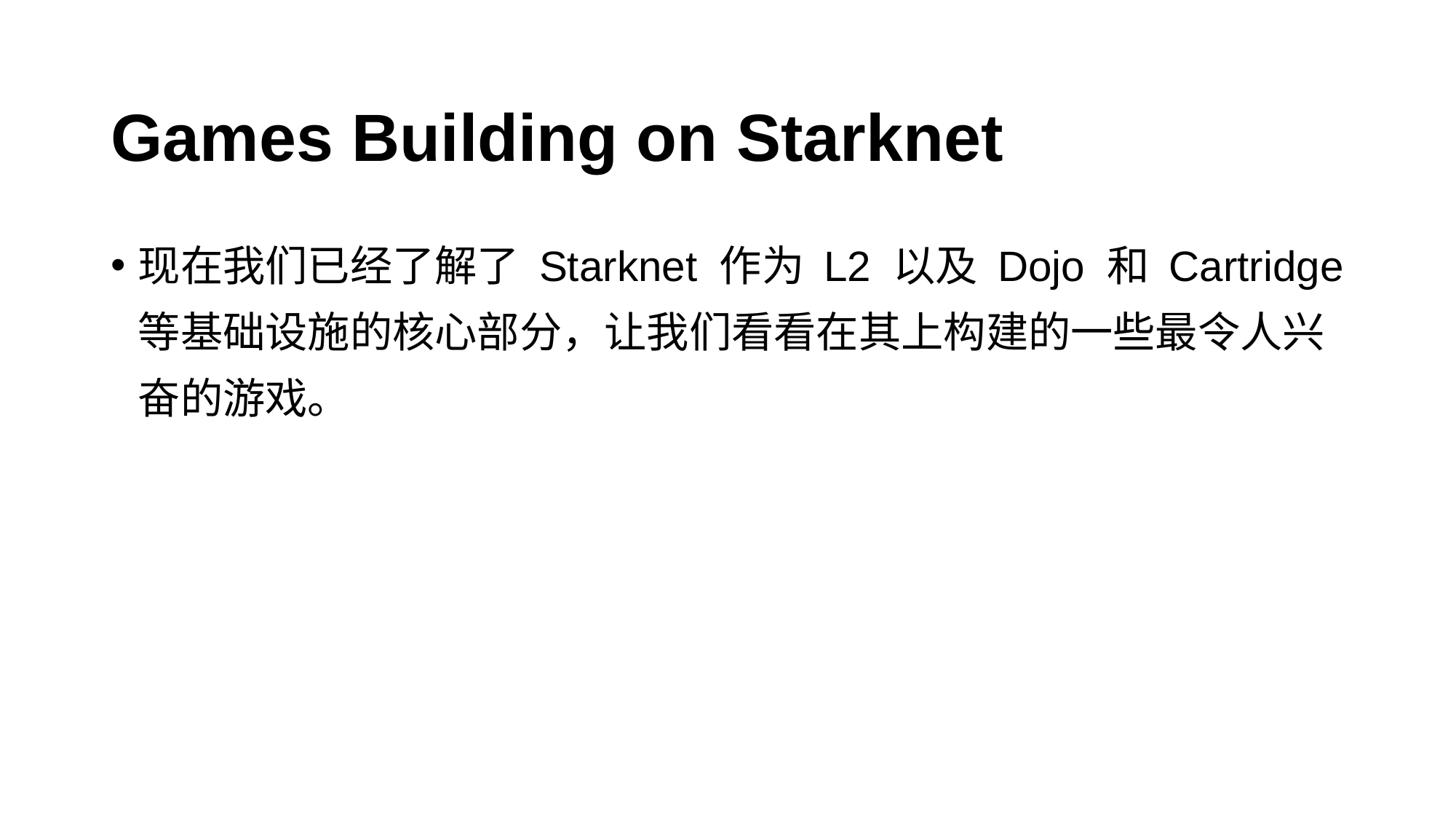

# Games Building on Starknet
现在我们已经了解了 Starknet 作为 L2 以及 Dojo 和 Cartridge 等基础设施的核心部分，让我们看看在其上构建的一些最令人兴奋的游戏。